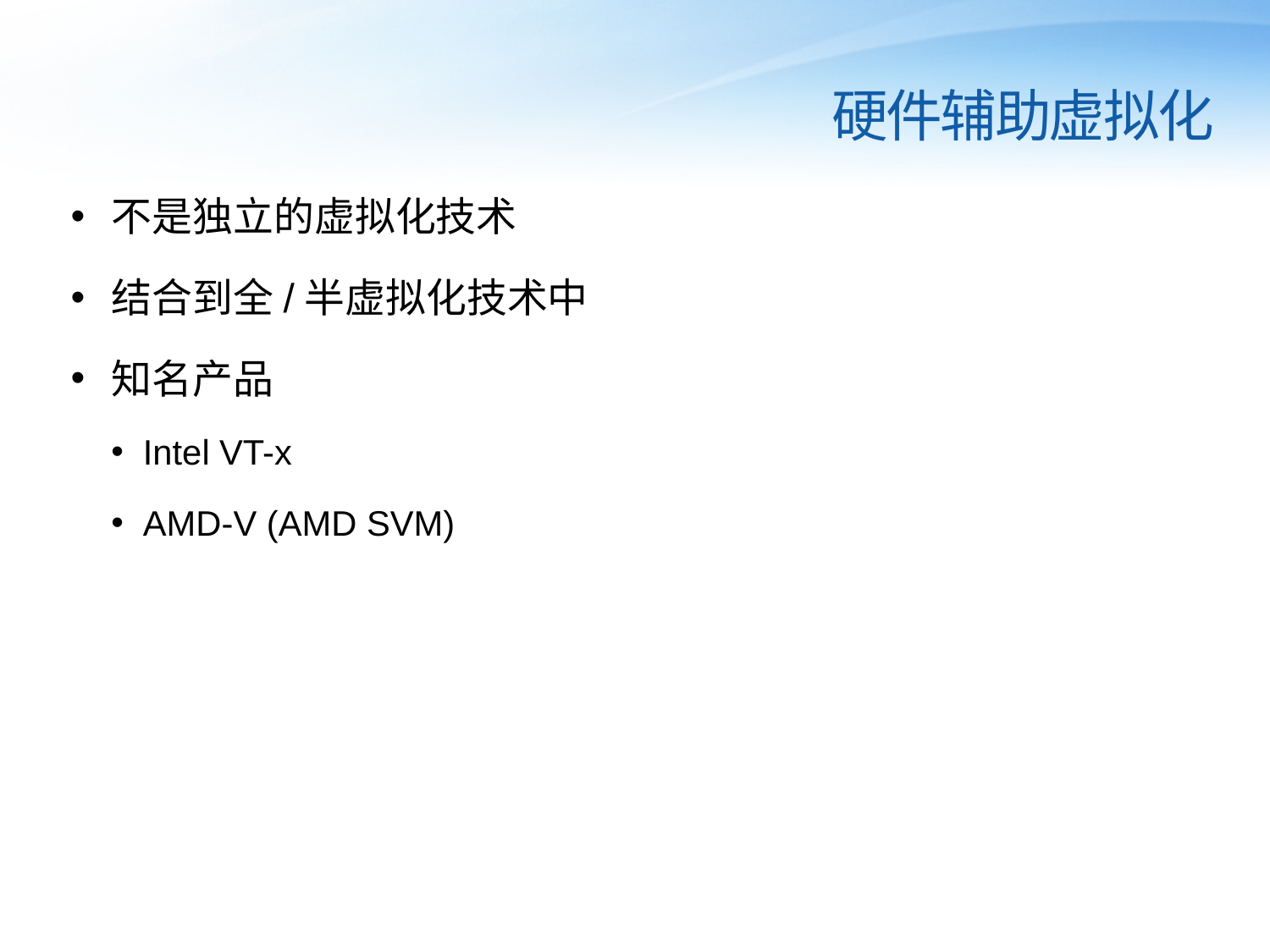

硬件辅助虚拟化
不是独立的虚拟化技术
结合到全/半虚拟化技术中
知名产品
Intel VT-x
AMD-V (AMD SVM)